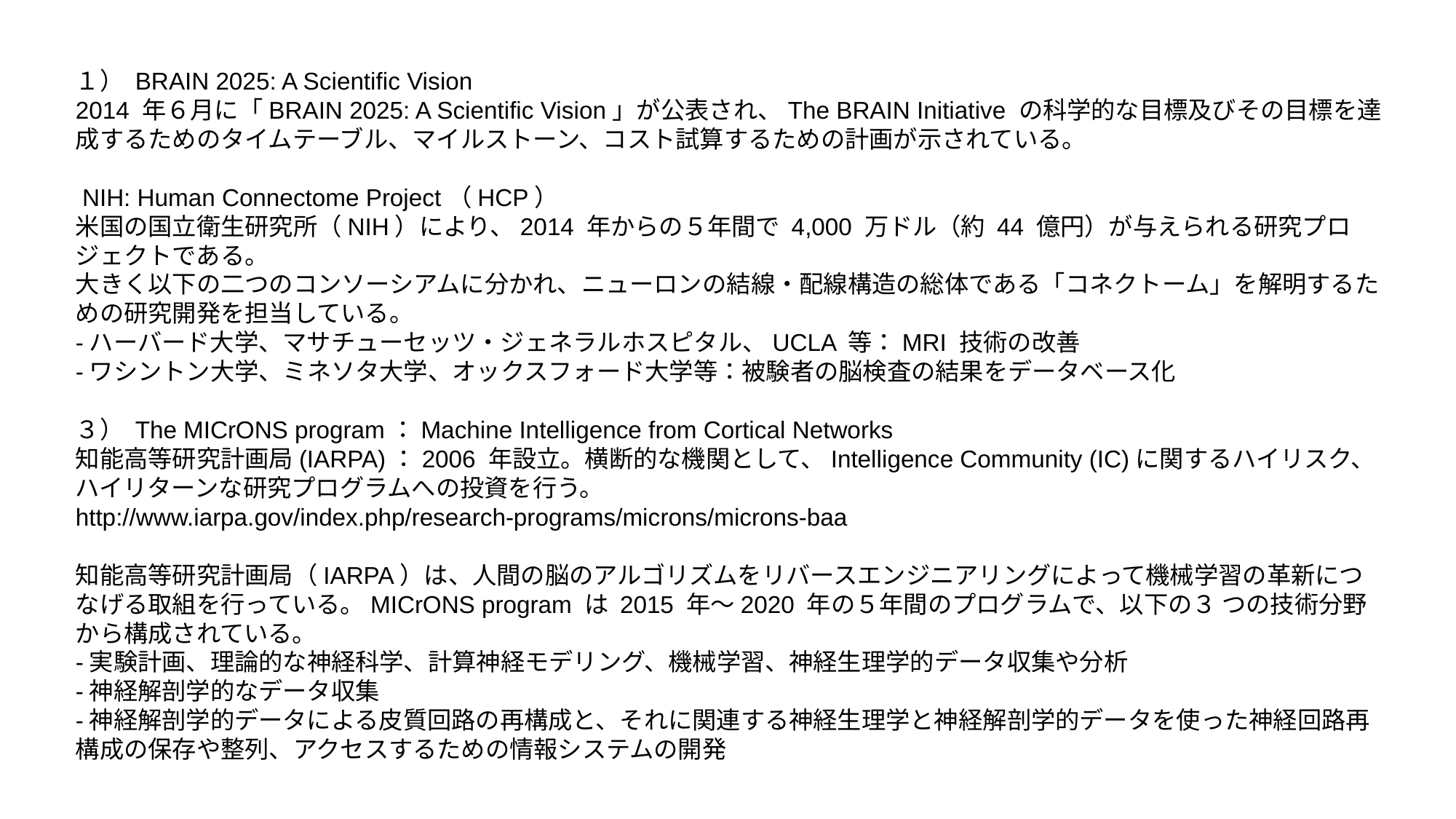

１） BRAIN 2025: A Scientific Vision
2014 年６月に「BRAIN 2025: A Scientific Vision」が公表され、The BRAIN Initiative の科学的な目標及びその目標を達成するためのタイムテーブル、マイルストーン、コスト試算するための計画が示されている。

 NIH: Human Connectome Project（HCP）
米国の国立衛生研究所（NIH）により、2014 年からの５年間で 4,000 万ドル（約 44 億円）が与えられる研究プロジェクトである。
大きく以下の二つのコンソーシアムに分かれ、ニューロンの結線・配線構造の総体である「コネクトーム」を解明するための研究開発を担当している。
-ハーバード大学、マサチューセッツ・ジェネラルホスピタル、UCLA 等：MRI 技術の改善
-ワシントン大学、ミネソタ大学、オックスフォード大学等：被験者の脳検査の結果をデータベース化

３） The MICrONS program：Machine Intelligence from Cortical Networks
知能高等研究計画局(IARPA)：2006 年設立。横断的な機関として、Intelligence Community (IC)に関するハイリスク、ハイリターンな研究プログラムへの投資を行う。
http://www.iarpa.gov/index.php/research-programs/microns/microns-baa

知能高等研究計画局（IARPA）は、人間の脳のアルゴリズムをリバースエンジニアリングによって機械学習の革新につなげる取組を行っている。MICrONS program は 2015 年～2020 年の５年間のプログラムで、以下の３ つの技術分野から構成されている。
-実験計画、理論的な神経科学、計算神経モデリング、機械学習、神経生理学的データ収集や分析
-神経解剖学的なデータ収集
-神経解剖学的データによる皮質回路の再構成と、それに関連する神経生理学と神経解剖学的データを使った神経回路再構成の保存や整列、アクセスするための情報システムの開発